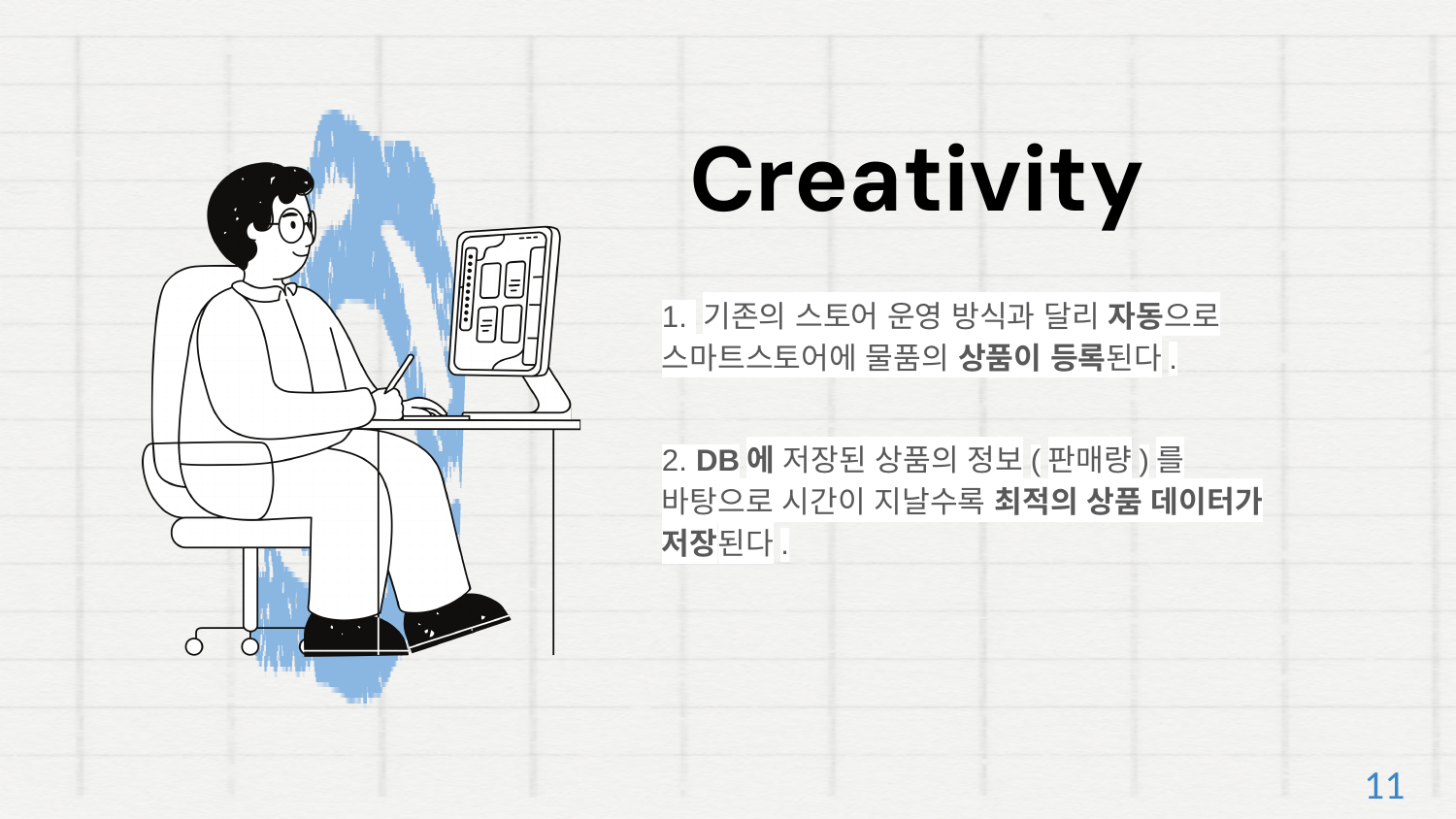

Creativity

1. 기존의 스토어 운영 방식과 달리 자동으로 스마트스토어에 물품의 상품이 등록된다.
2. DB에 저장된 상품의 정보(판매량)를 바탕으로 시간이 지날수록 최적의 상품 데이터가 저장된다.

11